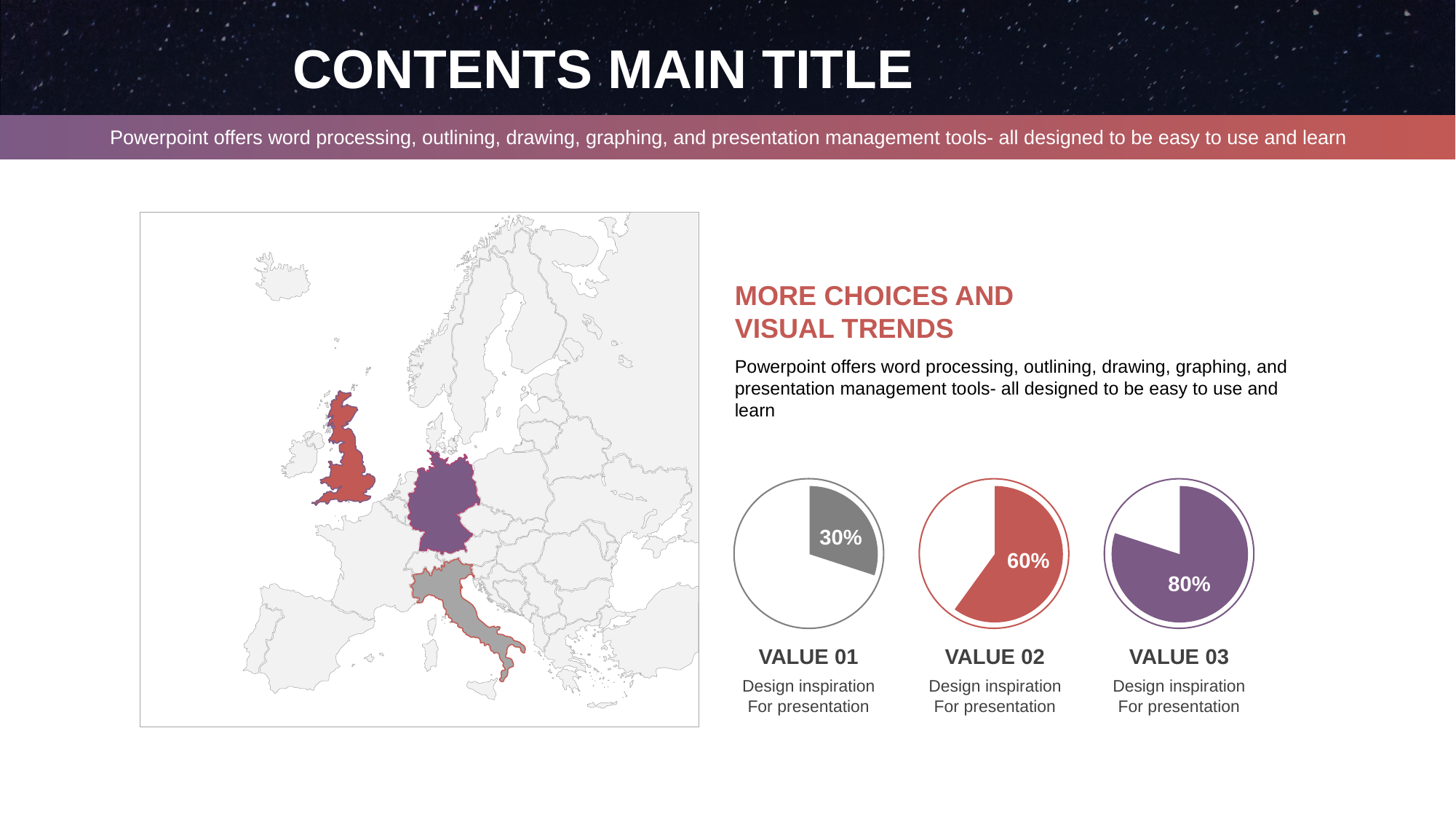

CONTENTS MAIN TITLE
Powerpoint offers word processing, outlining, drawing, graphing, and presentation management tools- all designed to be easy to use and learn

MORE CHOICES AND VISUAL TRENDS
Powerpoint offers word processing, outlining, drawing, graphing, and presentation management tools- all designed to be easy to use and learn

### Chart

| Category | 판매 |
|---|---|
| value01 | 60.0 |
| value02 | 40.0 |

### Chart

| Category | 판매 |
|---|---|
| value01 | 30.0 |
| value02 | 70.0 |

### Chart

| Category | 판매 |
|---|---|
| value01 | 80.0 |
| value02 | 20.0 |
30%
60%
80%
VALUE 01
Design inspiration For presentation
VALUE 02
Design inspiration For presentation
VALUE 03
Design inspiration For presentation